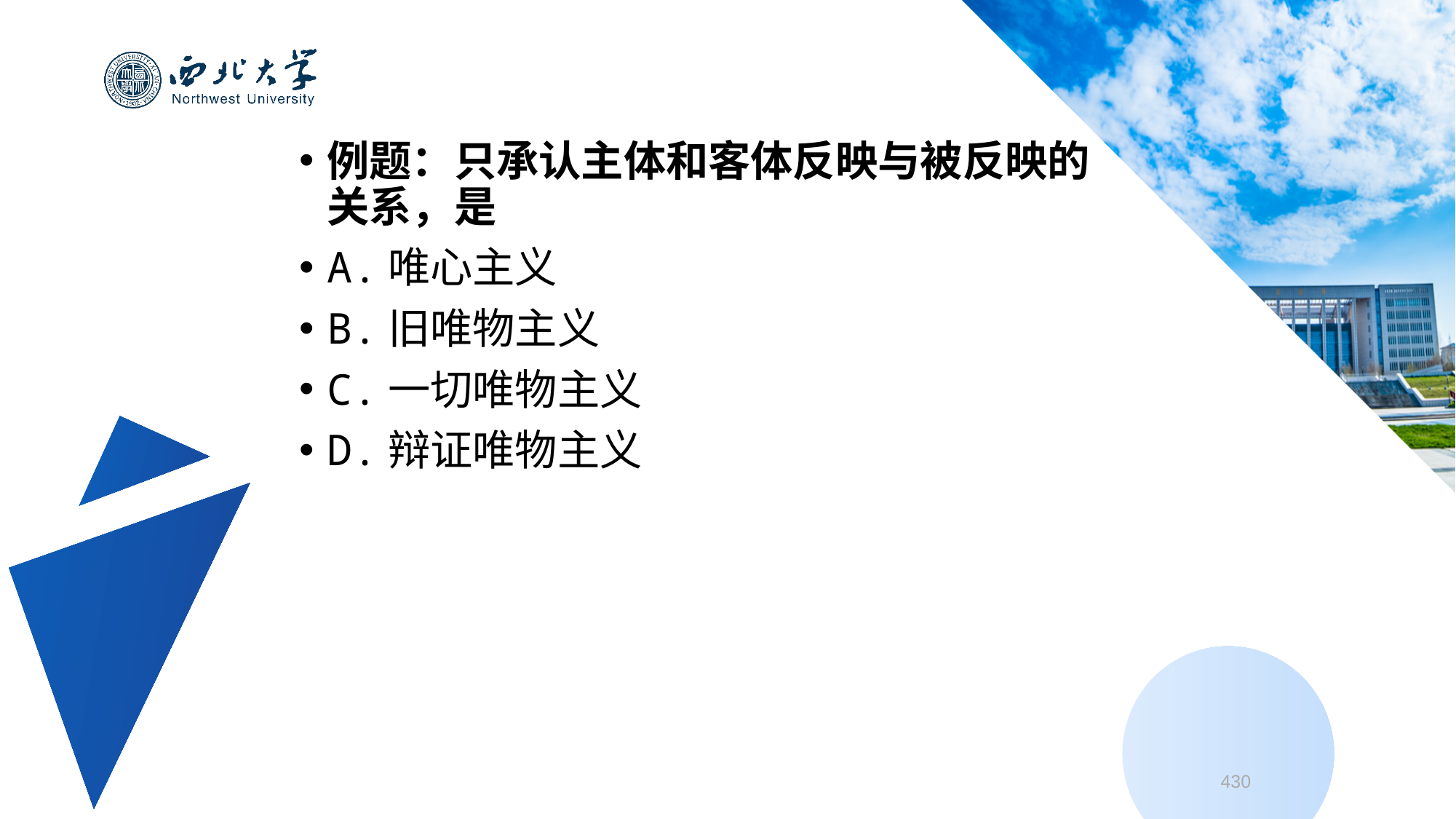

例题：只承认主体和客体反映与被反映的关系，是
A.唯心主义
B.旧唯物主义
C.一切唯物主义
D.辩证唯物主义
430